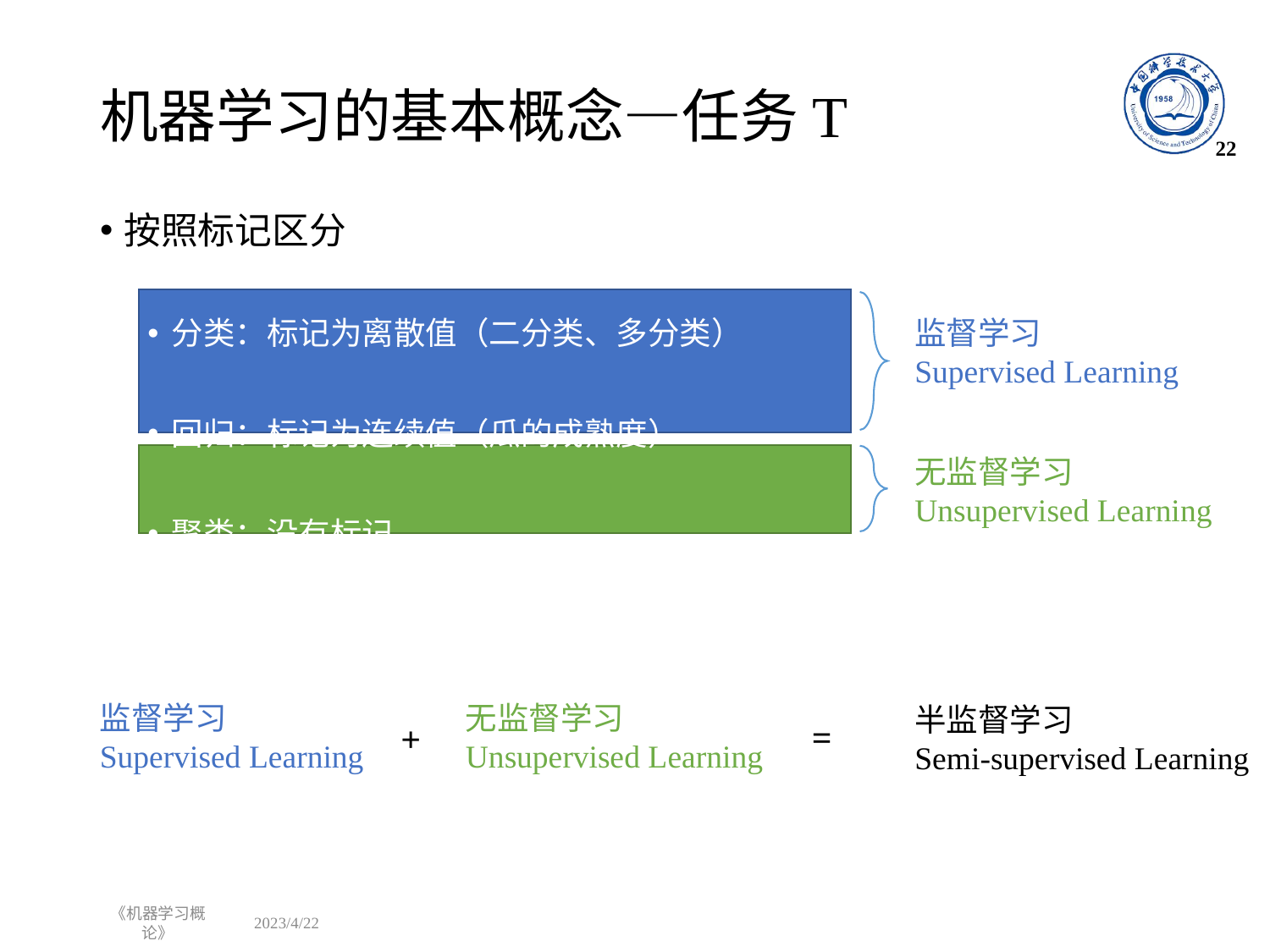

# 机器学习的基本概念—任务T
22
按照标记区分

分类：标记为离散值（二分类、多分类）

回归：标记为连续值（瓜的成熟度）

聚类：没有标记

监督学习
Supervised Learning

无监督学习
Unsupervised Learning
监督学习
Supervised Learning
无监督学习
Unsupervised Learning
半监督学习
Semi-supervised Learning
=
+
《机器学习概论》
2023/4/22